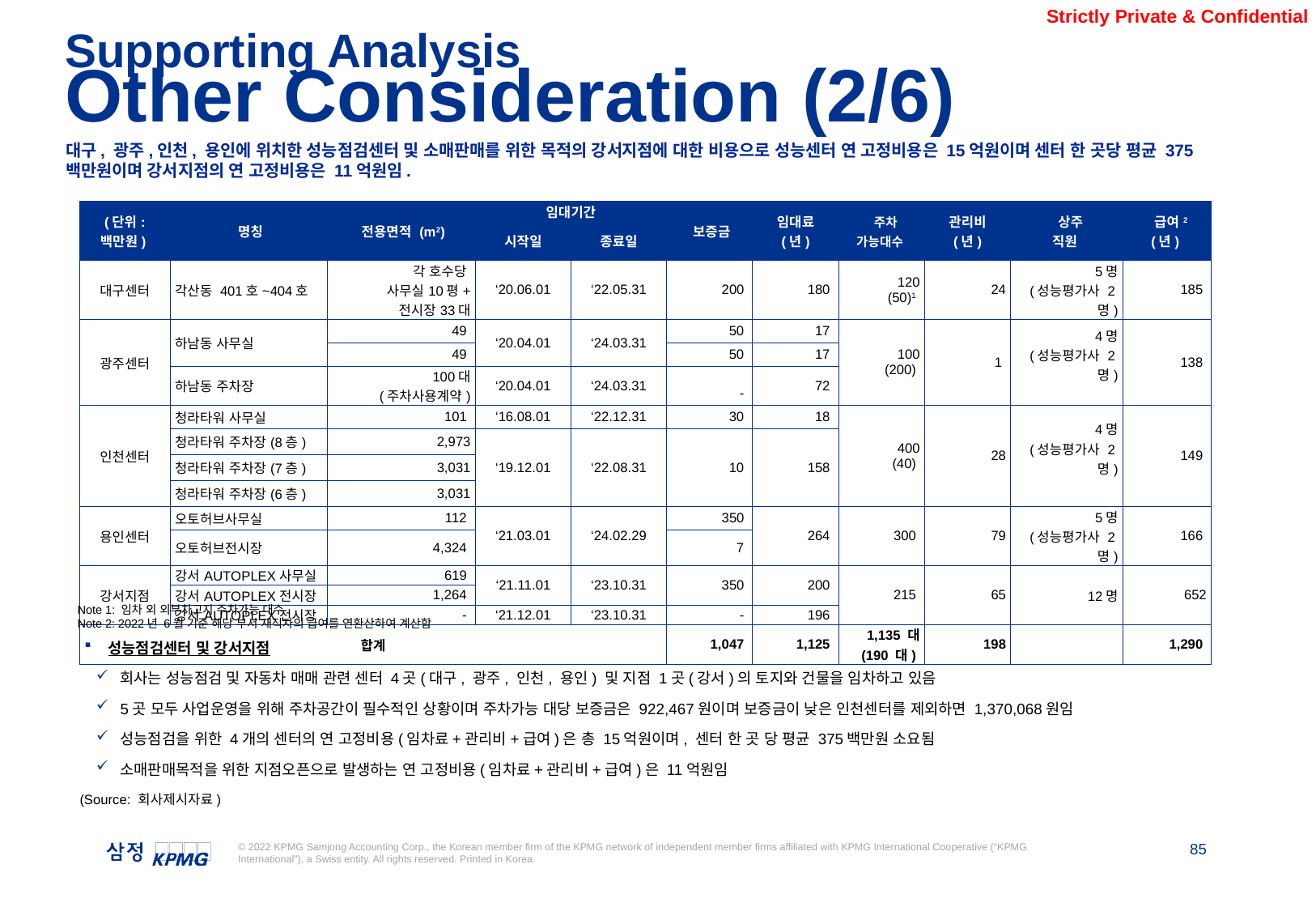

Supporting Analysis
Other Consideration (2/6)
대구, 광주,인천, 용인에 위치한 성능점검센터 및 소매판매를 위한 목적의 강서지점에 대한 비용으로 성능센터 연 고정비용은 15억원이며 센터 한 곳당 평균 375백만원이며 강서지점의 연 고정비용은 11억원임.
| (단위: 백만원) | 명칭 | 전용면적 (m2) | 임대기간 |  | 보증금 | 임대료 (년) | 주차 가능대수 | 관리비 (년) | 상주 직원 | 급여2 (년) |
| --- | --- | --- | --- | --- | --- | --- | --- | --- | --- | --- |
|  |  |  | 시작일 | 종료일 |  |  |  |  |  |  |
| 대구센터 | 각산동 401호~404호 | 각 호수당 사무실10평+ 전시장33대 | ‘20.06.01 | ‘22.05.31 | 200 | 180 | 120 (50)1 | 24 | 5명 (성능평가사 2명) | 185 |
| 광주센터 | 하남동 사무실 | 49 | ‘20.04.01 | ‘24.03.31 | 50 | 17 | 100 (200) | 1 | 4명 (성능평가사 2명) | 138 |
|  |  | 49 |  |  | 50 | 17 |  |  |  |  |
|  | 하남동 주차장 | 100대 (주차사용계약) | ‘20.04.01 | ‘24.03.31 | - | 72 |  |  |  |  |
| 인천센터 | 청라타워 사무실 | 101 | ‘16.08.01 | ‘22.12.31 | 30 | 18 | 400 (40) | 28 | 4명 (성능평가사 2명) | 149 |
|  | 청라타워 주차장(8층) | 2,973 | ‘19.12.01 | ‘22.08.31 | 10 | 158 |  |  |  |  |
|  | 청라타워 주차장(7층) | 3,031 |  |  |  |  |  |  |  |  |
|  | 청라타워 주차장(6층) | 3,031 |  |  |  |  |  |  |  |  |
| 용인센터 | 오토허브사무실 | 112 | ‘21.03.01 | ‘24.02.29 | 350 | 264 | 300 | 79 | 5명 (성능평가사 2명) | 166 |
|  | 오토허브전시장 | 4,324 |  |  | 7 |  |  |  |  |  |
| 강서지점 | 강서AUTOPLEX사무실 | 619 | ‘21.11.01 | ‘23.10.31 | 350 | 200 | 215 | 65 | 12명 | 652 |
|  | 강서AUTOPLEX전시장 | 1,264 |  |  |  |  |  |  |  |  |
|  | 강서AUTOPLEX전시장 | - | ‘21.12.01 | ‘23.10.31 | - | 196 |  |  |  |  |
| 합계 |  |  |  |  | 1,047 | 1,125 | 1,135 대 (190 대) | 198 |  | 1,290 |
Note 1: 임차 외 외부차고지 주차가능 대수
Note 2: 2022년 6월 기준 해당 부서 재직자의 급여를 연환산하여 계산함
성능점검센터 및 강서지점
회사는 성능점검 및 자동차 매매 관련 센터 4곳(대구, 광주, 인천, 용인) 및 지점 1곳(강서)의 토지와 건물을 임차하고 있음
5곳 모두 사업운영을 위해 주차공간이 필수적인 상황이며 주차가능 대당 보증금은 922,467원이며 보증금이 낮은 인천센터를 제외하면 1,370,068원임
성능점검을 위한 4개의 센터의 연 고정비용(임차료+관리비+급여)은 총 15억원이며, 센터 한 곳 당 평균 375백만원 소요됨
소매판매목적을 위한 지점오픈으로 발생하는 연 고정비용(임차료+관리비+급여)은 11억원임

(Source: 회사제시자료)